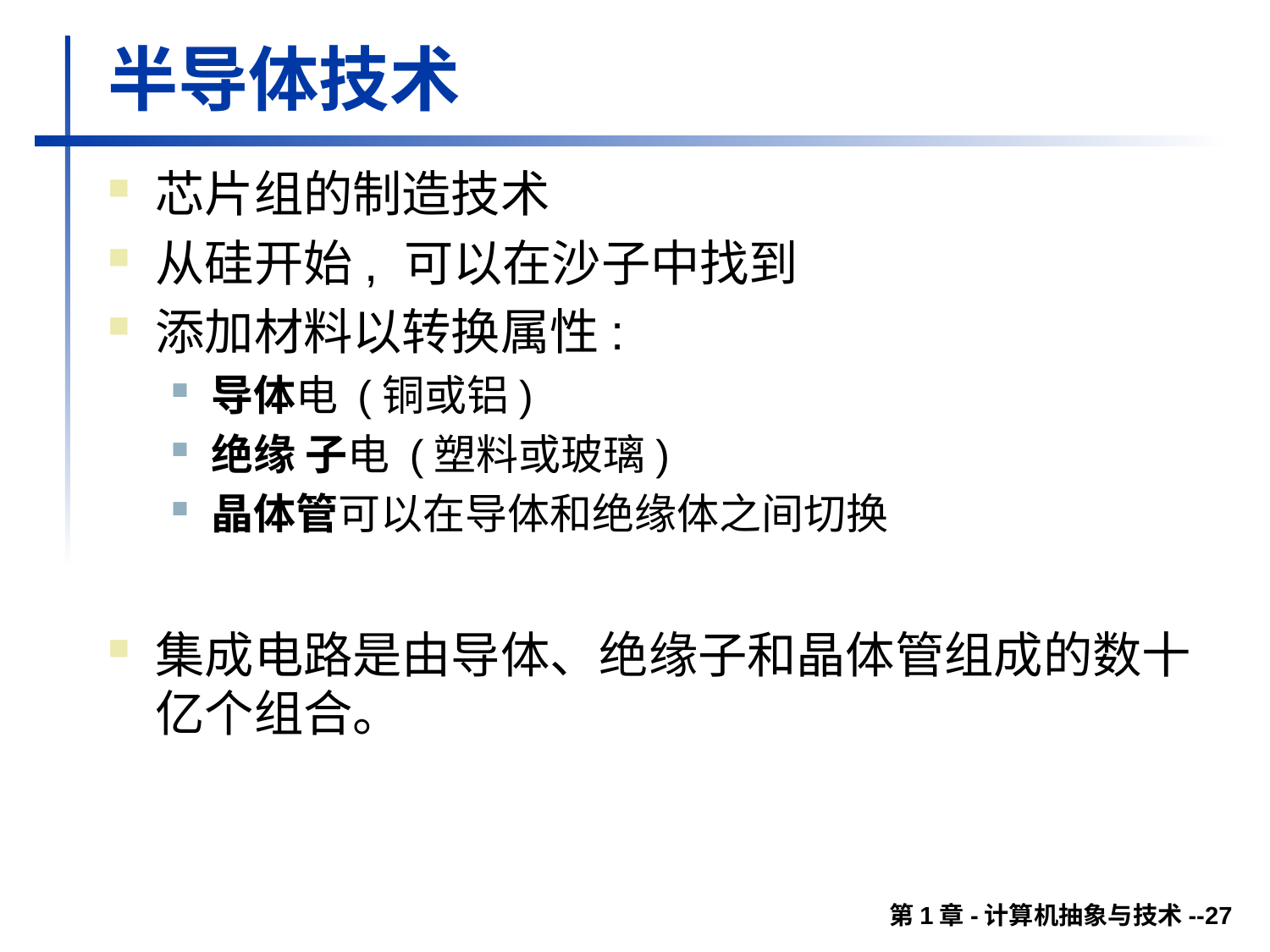

# 半导体技术
芯片组的制造技术
从硅开始, 可以在沙子中找到
添加材料以转换属性:
导体电 (铜或铝)
绝缘 子电 (塑料或玻璃)
晶体管可以在导体和绝缘体之间切换

集成电路是由导体、绝缘子和晶体管组成的数十亿个组合。
第1章-计算机抽象与技术--27